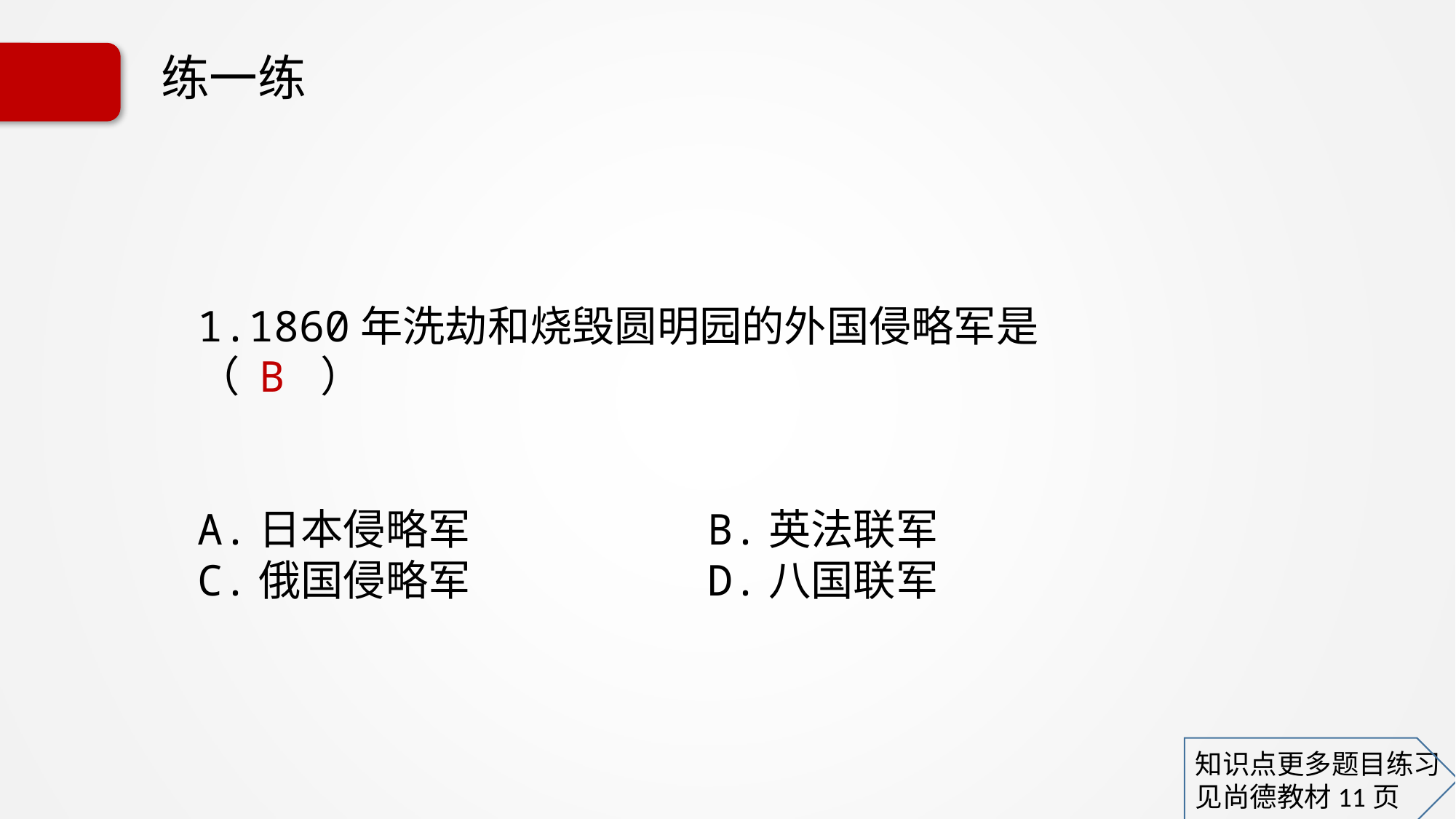

练一练
1.1860年洗劫和烧毁圆明园的外国侵略军是（ B ）

A.日本侵略军                        B.英法联军
C.俄国侵略军                        D.八国联军

知识点更多题目练习
见尚德教材11页